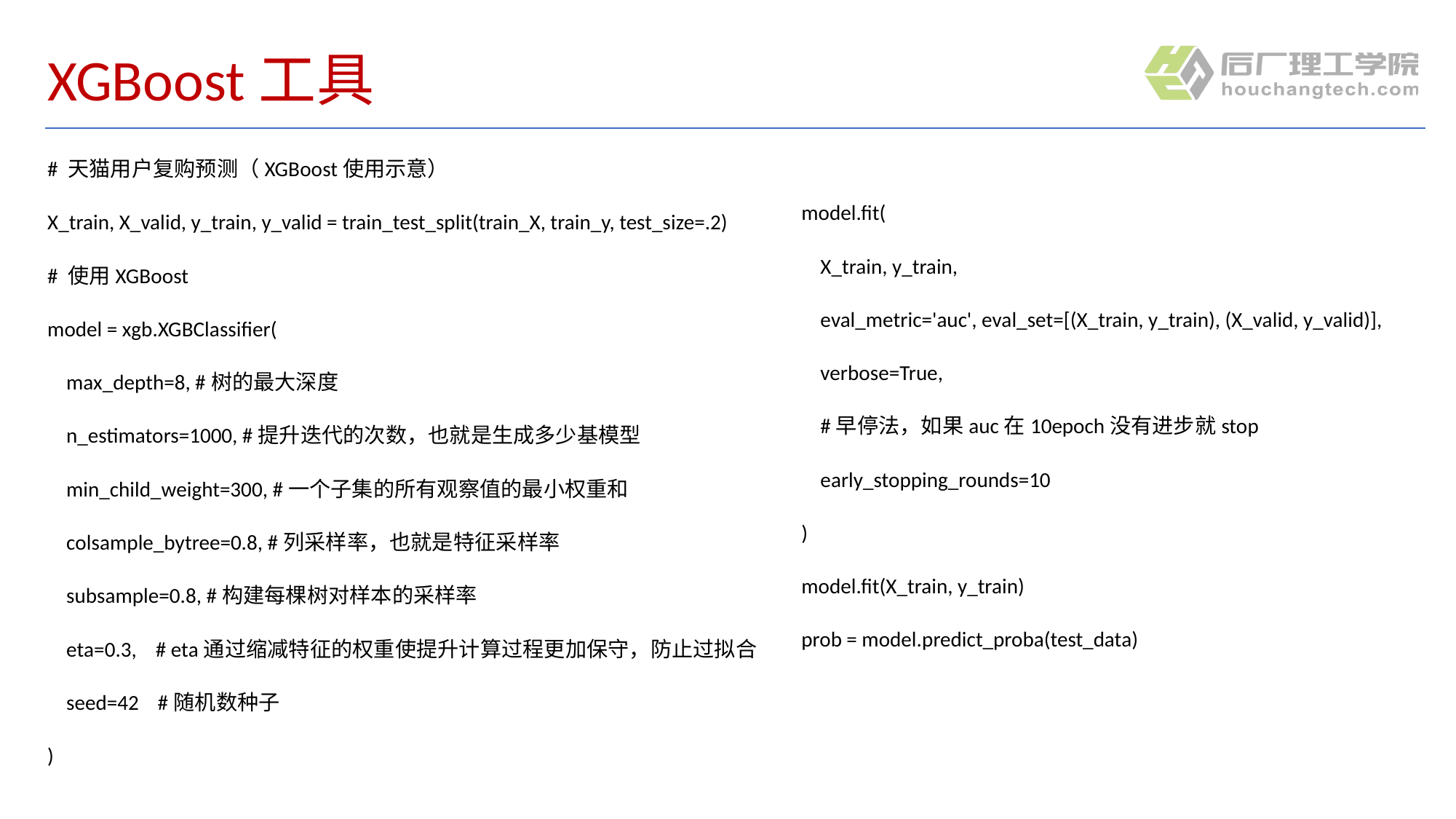

# XGBoost工具
# 天猫用户复购预测（XGBoost使用示意）
X_train, X_valid, y_train, y_valid = train_test_split(train_X, train_y, test_size=.2)
# 使用XGBoost
model = xgb.XGBClassifier(
    max_depth=8, #树的最大深度
    n_estimators=1000, #提升迭代的次数，也就是生成多少基模型
    min_child_weight=300, #一个子集的所有观察值的最小权重和
    colsample_bytree=0.8, #列采样率，也就是特征采样率
    subsample=0.8, #构建每棵树对样本的采样率
    eta=0.3,    # eta通过缩减特征的权重使提升计算过程更加保守，防止过拟合
    seed=42    #随机数种子
)

model.fit(
    X_train, y_train,
    eval_metric='auc', eval_set=[(X_train, y_train), (X_valid, y_valid)],
    verbose=True,
    #早停法，如果auc在10epoch没有进步就stop
    early_stopping_rounds=10
)
model.fit(X_train, y_train)
prob = model.predict_proba(test_data)